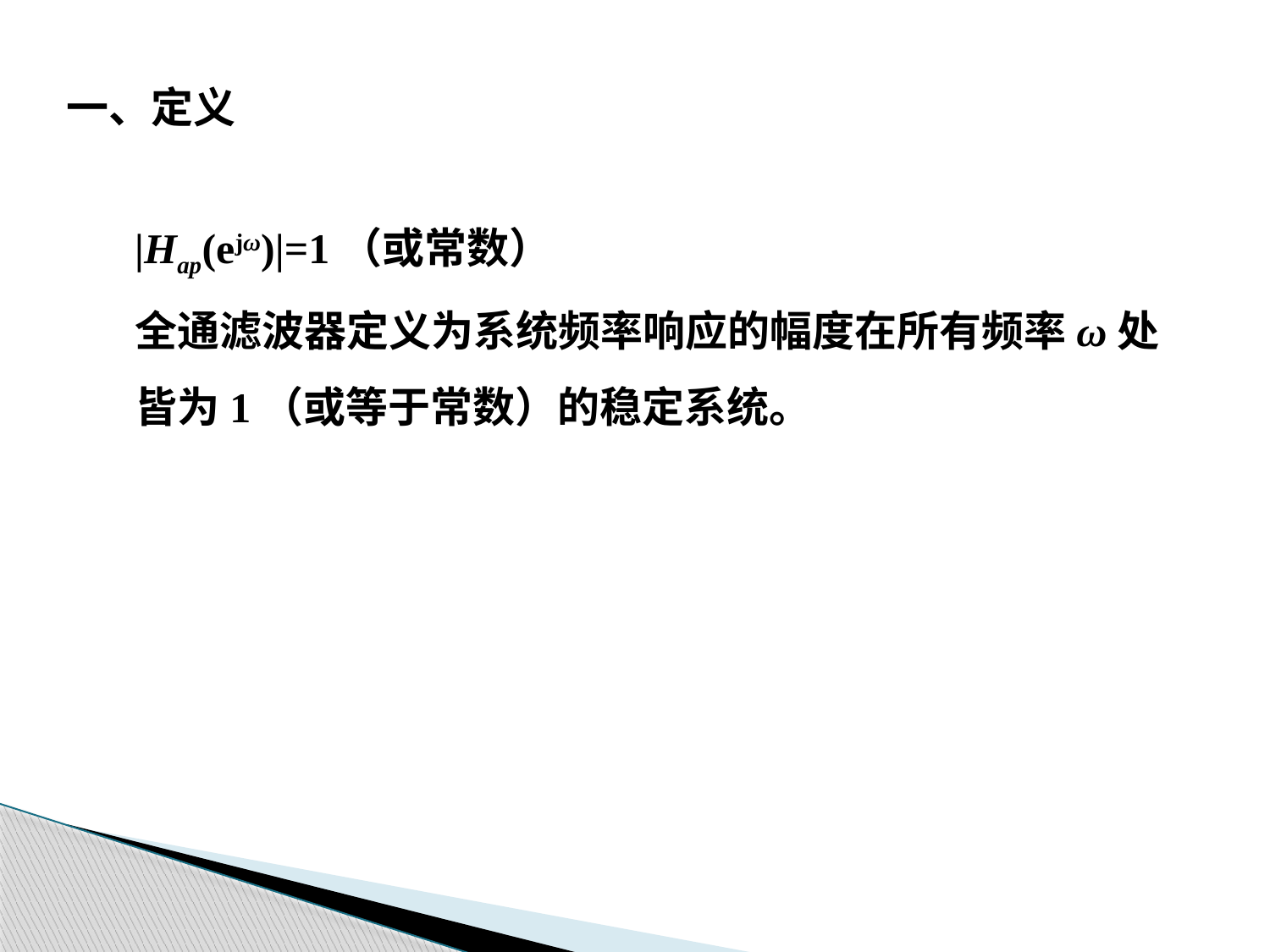

一、定义
|Hap(ejω)|=1（或常数）
全通滤波器定义为系统频率响应的幅度在所有频率ω处
皆为1（或等于常数）的稳定系统。